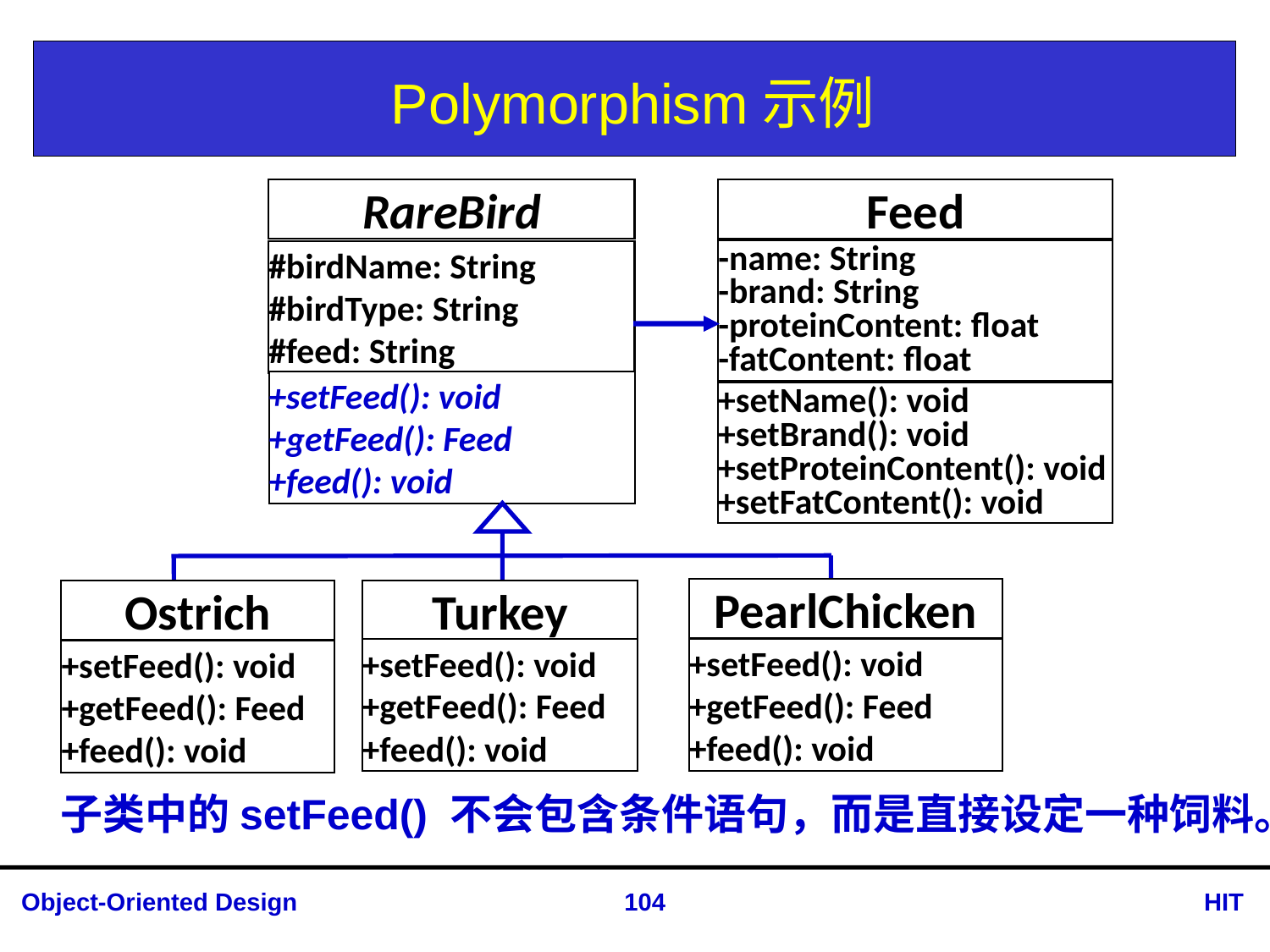

# Polymorphism示例
RareBird
Feed
-name: String
-brand: String
-proteinContent: float
-fatContent: float
#birdName: String
#birdType: String
#feed: String

+setFeed(): void
+getFeed(): Feed
+feed(): void
+setName(): void
+setBrand(): void
+setProteinContent(): void
+setFatContent(): void

PearlChicken
Turkey
Ostrich
+setFeed(): void
+getFeed(): Feed
+feed(): void
+setFeed(): void
+getFeed(): Feed
+feed(): void
+setFeed(): void
+getFeed(): Feed
+feed(): void
子类中的setFeed() 不会包含条件语句，而是直接设定一种饲料。